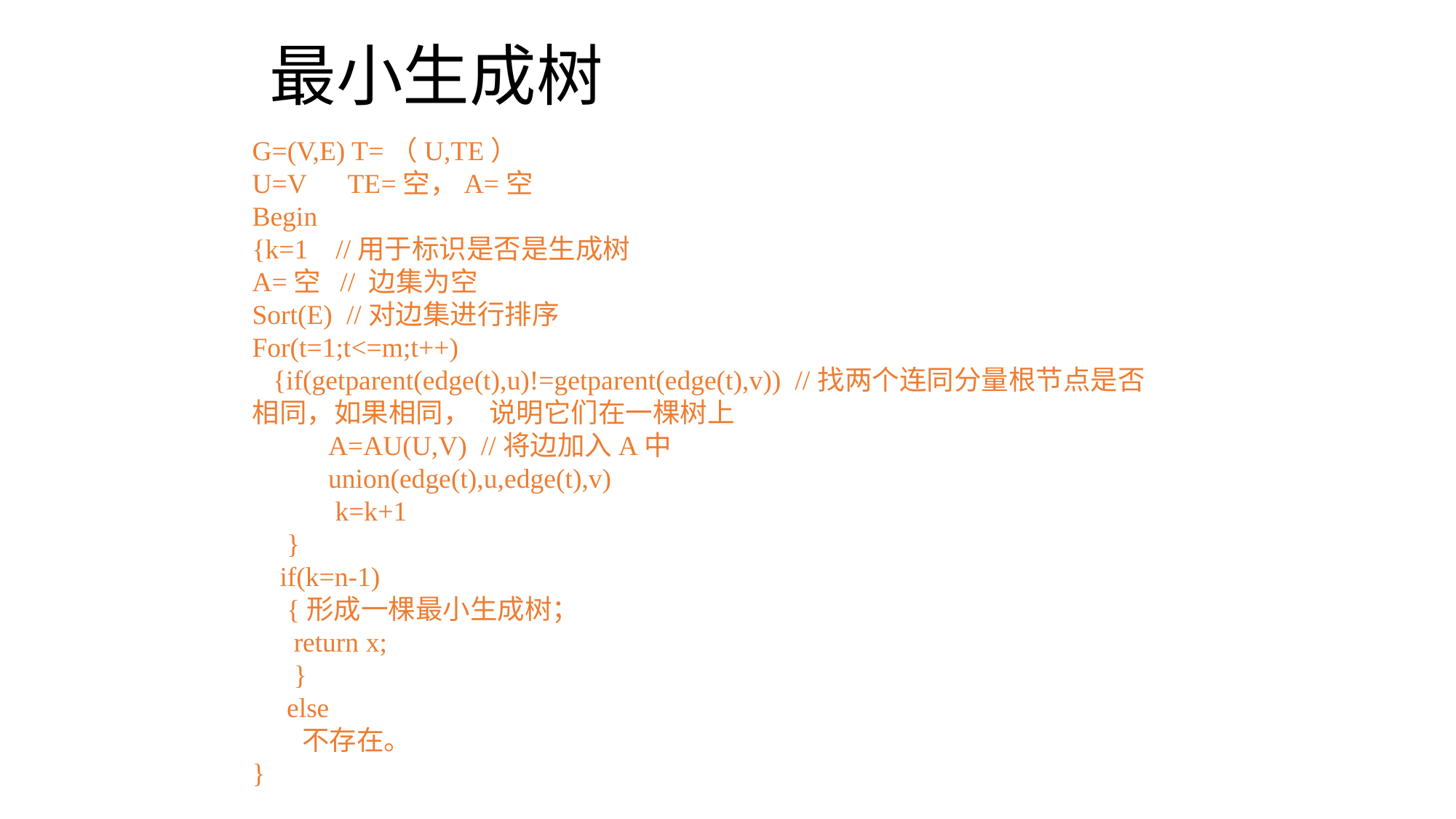

# 最小生成树
G=(V,E) T=（U,TE）
U=V      TE=空，A=空
Begin
{k=1    //用于标识是否是生成树
A=空  // 边集为空
Sort(E)  //对边集进行排序
For(t=1;t<=m;t++)
   {if(getparent(edge(t),u)!=getparent(edge(t),v))  //找两个连同分量根节点是否相同，如果相同，   说明它们在一棵树上
           A=AU(U,V)  //将边加入A中
           union(edge(t),u,edge(t),v)
            k=k+1
     }
    if(k=n-1)
     {形成一棵最小生成树；
      return x;
      }
     else
       不存在。
}
15